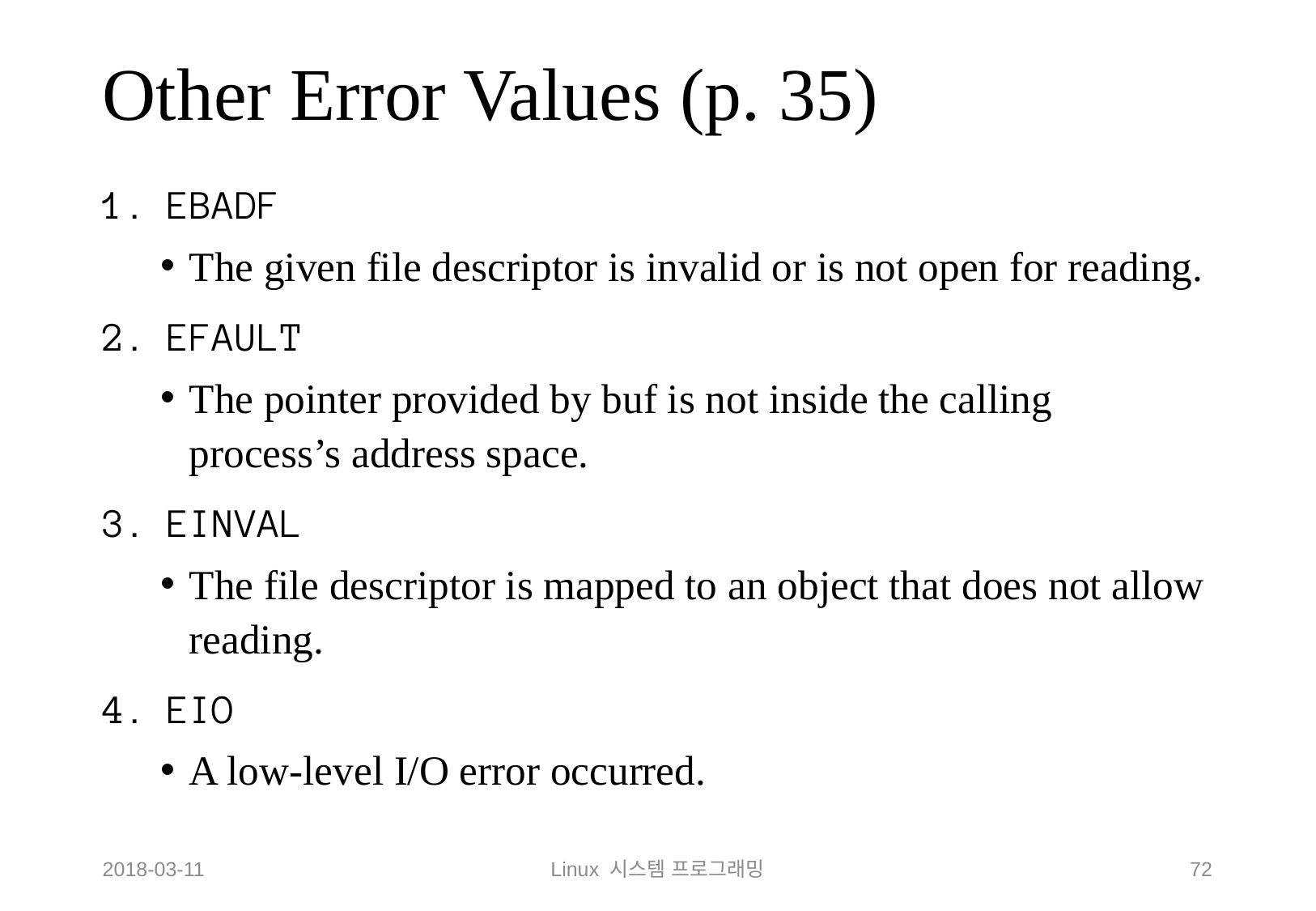

# Other Error Values (p. 35)
EBADF
The given file descriptor is invalid or is not open for reading.
EFAULT
The pointer provided by buf is not inside the calling process’s address space.
EINVAL
The file descriptor is mapped to an object that does not allow reading.
EIO
A low-level I/O error occurred.
2018-03-11
Linux 시스템 프로그래밍
72